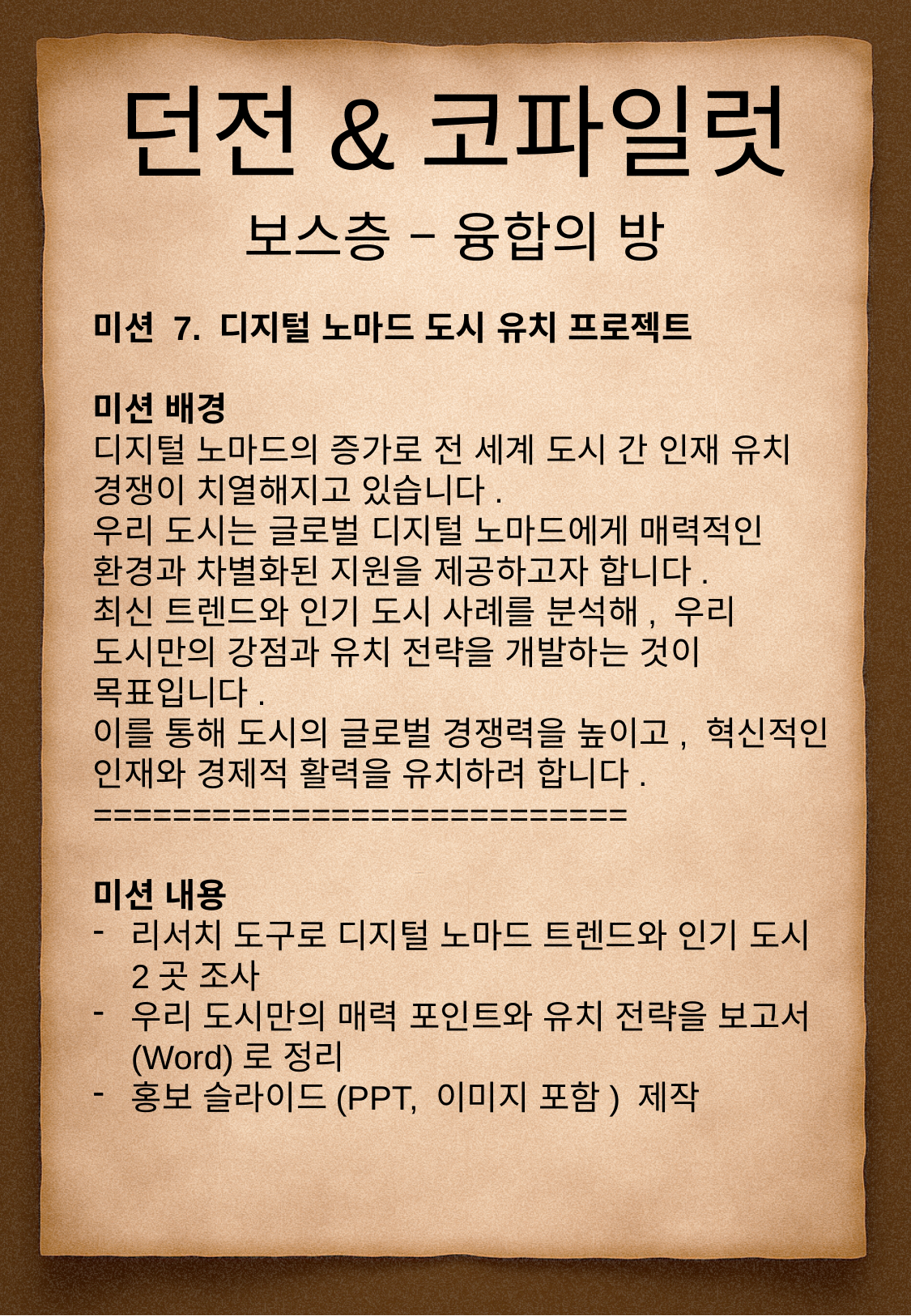

던전&코파일럿
보스층 – 융합의 방
미션 7. 디지털 노마드 도시 유치 프로젝트

미션 배경
디지털 노마드의 증가로 전 세계 도시 간 인재 유치 경쟁이 치열해지고 있습니다.
우리 도시는 글로벌 디지털 노마드에게 매력적인 환경과 차별화된 지원을 제공하고자 합니다.
최신 트렌드와 인기 도시 사례를 분석해, 우리 도시만의 강점과 유치 전략을 개발하는 것이 목표입니다.
이를 통해 도시의 글로벌 경쟁력을 높이고, 혁신적인 인재와 경제적 활력을 유치하려 합니다.
===========================

미션 내용
리서치 도구로 디지털 노마드 트렌드와 인기 도시 2곳 조사
우리 도시만의 매력 포인트와 유치 전략을 보고서(Word)로 정리
홍보 슬라이드(PPT, 이미지 포함) 제작